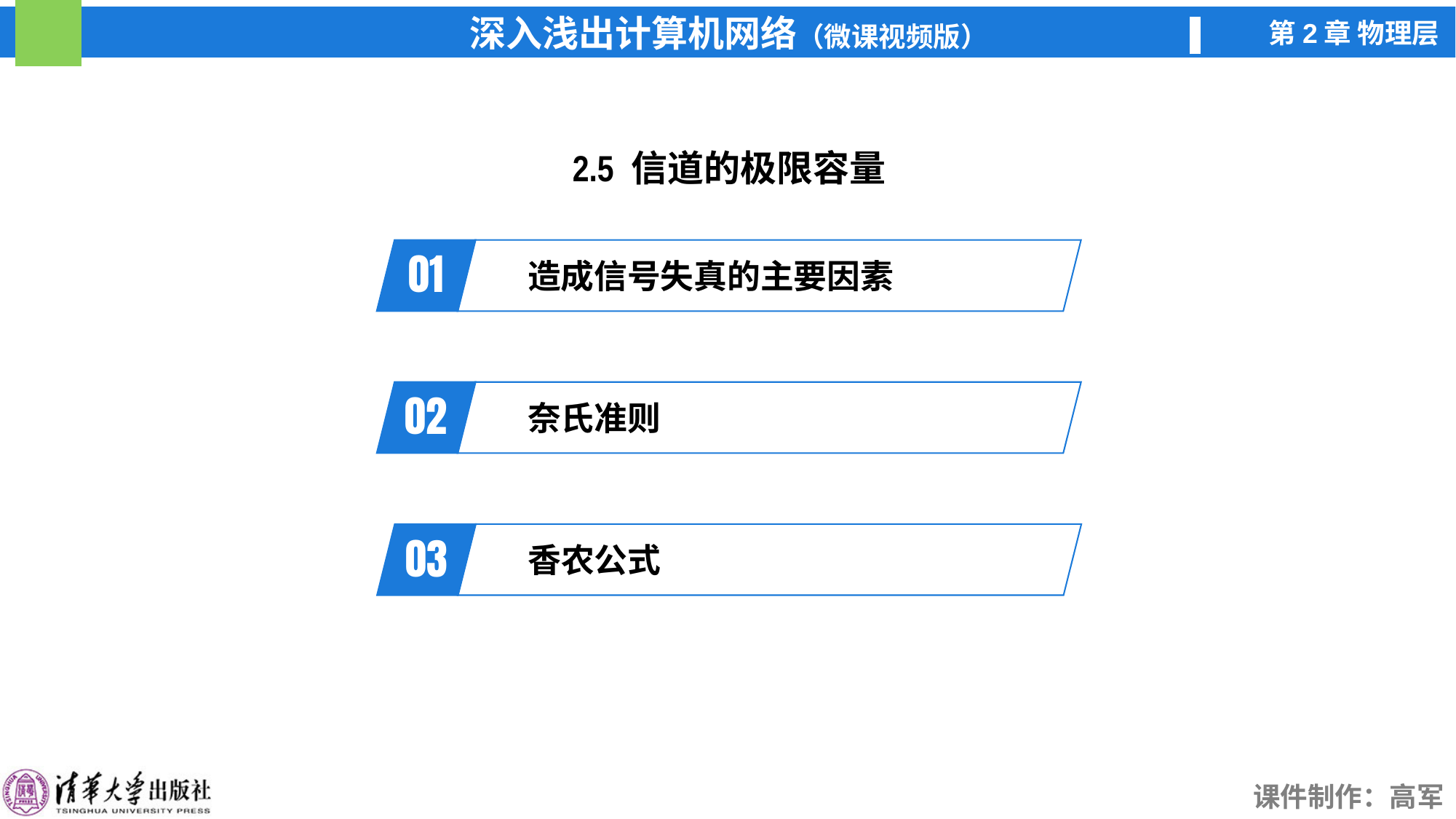

2.5 信道的极限容量
01
造成信号失真的主要因素
02
奈氏准则
03
香农公式